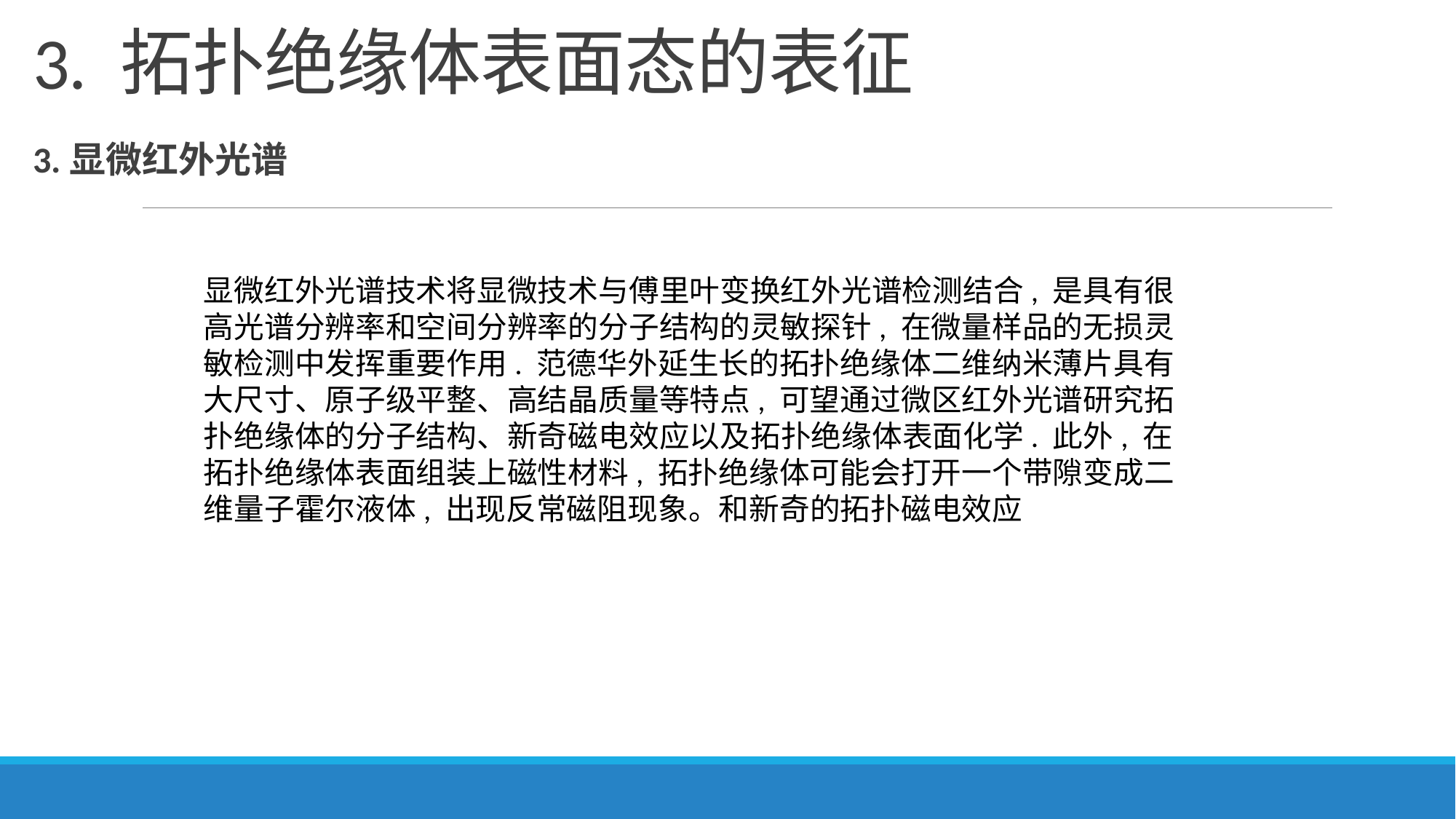

# 3. 拓扑绝缘体表面态的表征
3.显微红外光谱
显微红外光谱技术将显微技术与傅里叶变换红外光谱检测结合, 是具有很高光谱分辨率和空间分辨率的分子结构的灵敏探针, 在微量样品的无损灵敏检测中发挥重要作用. 范德华外延生长的拓扑绝缘体二维纳米薄片具有大尺寸、原子级平整、高结晶质量等特点, 可望通过微区红外光谱研究拓扑绝缘体的分子结构、新奇磁电效应以及拓扑绝缘体表面化学. 此外, 在拓扑绝缘体表面组装上磁性材料, 拓扑绝缘体可能会打开一个带隙变成二维量子霍尔液体, 出现反常磁阻现象。和新奇的拓扑磁电效应